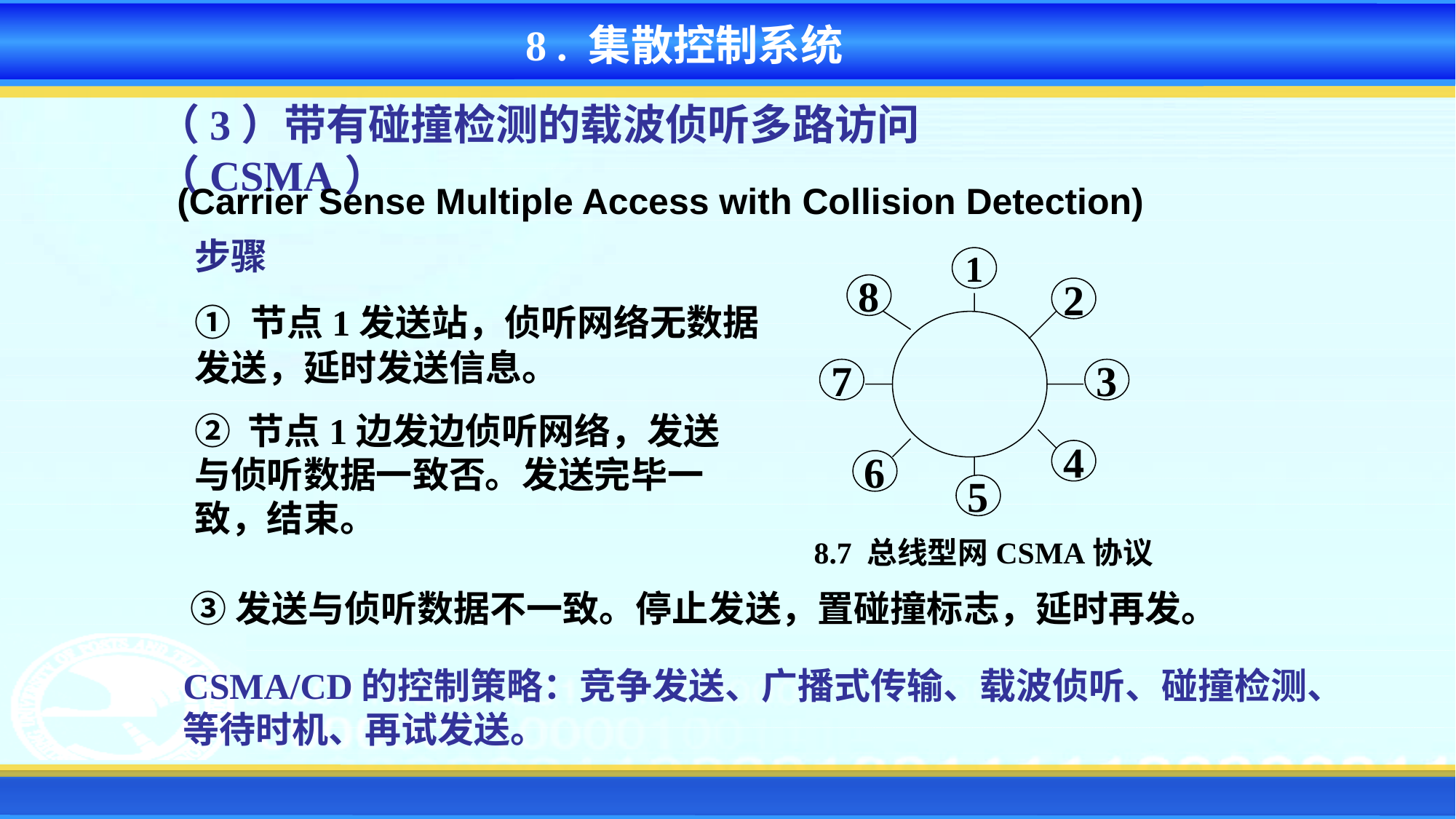

8 . 集散控制系统
（3）带有碰撞检测的载波侦听多路访问（CSMA）
(Carrier Sense Multiple Access with Collision Detection)
步骤
1
8
2

7
3

4
6

5
① 节点1发送站，侦听网络无数据发送，延时发送信息。
② 节点1边发边侦听网络，发送与侦听数据一致否。发送完毕一致，结束。
     8.7 总线型网CSMA协议
 ③发送与侦听数据不一致。停止发送，置碰撞标志，延时再发。
CSMA/CD的控制策略：竞争发送、广播式传输、载波侦听、碰撞检测、等待时机、再试发送。